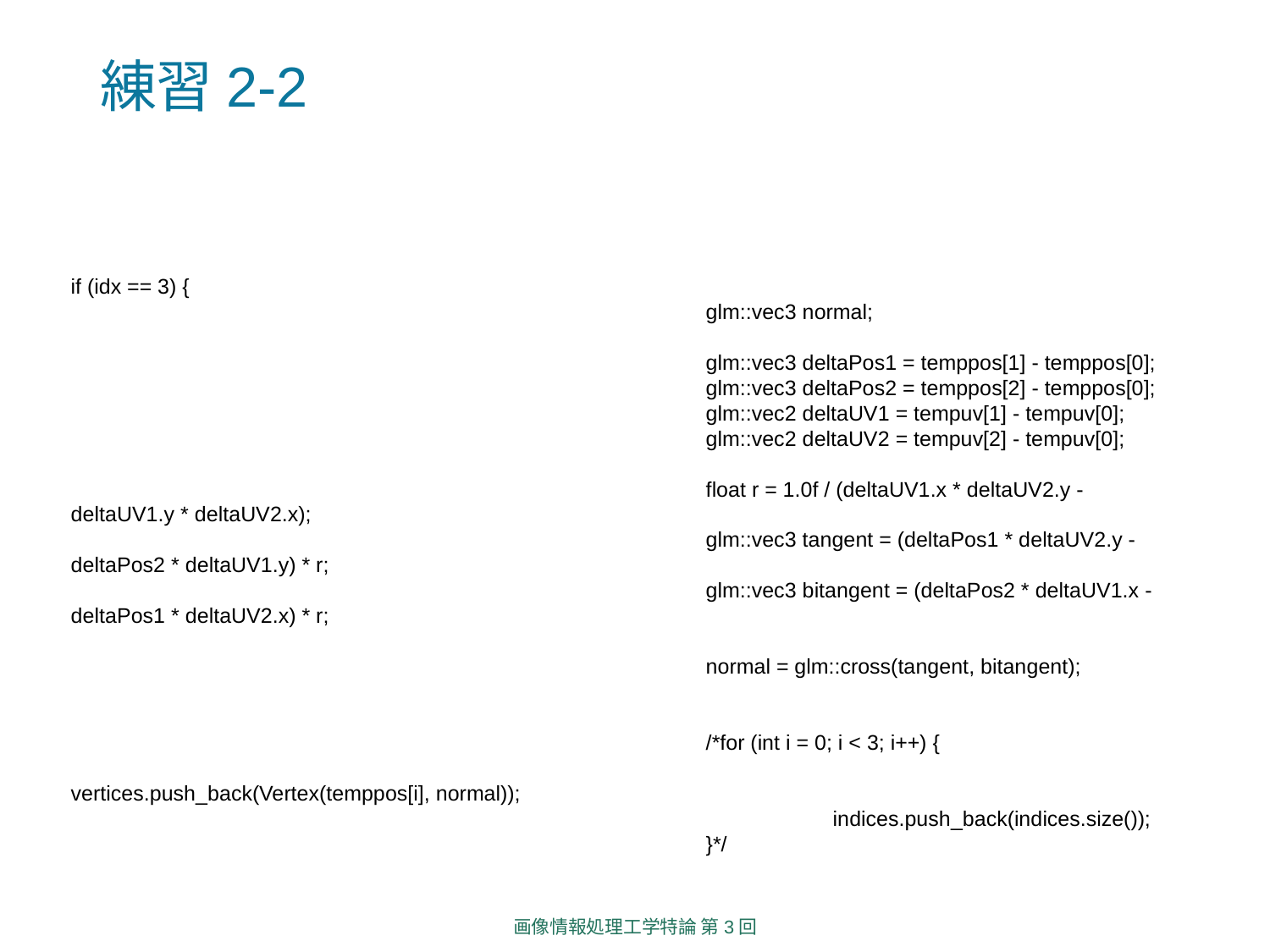

# 練習2-2
if (idx == 3) {
					glm::vec3 normal;

					glm::vec3 deltaPos1 = temppos[1] - temppos[0];
					glm::vec3 deltaPos2 = temppos[2] - temppos[0];
					glm::vec2 deltaUV1 = tempuv[1] - tempuv[0];
					glm::vec2 deltaUV2 = tempuv[2] - tempuv[0];

					float r = 1.0f / (deltaUV1.x * deltaUV2.y - deltaUV1.y * deltaUV2.x);
					glm::vec3 tangent = (deltaPos1 * deltaUV2.y - deltaPos2 * deltaUV1.y) * r;
					glm::vec3 bitangent = (deltaPos2 * deltaUV1.x - deltaPos1 * deltaUV2.x) * r;

					normal = glm::cross(tangent, bitangent);

					/*for (int i = 0; i < 3; i++) {
						vertices.push_back(Vertex(temppos[i], normal));
						indices.push_back(indices.size());
					}*/

画像情報処理工学特論 第3回